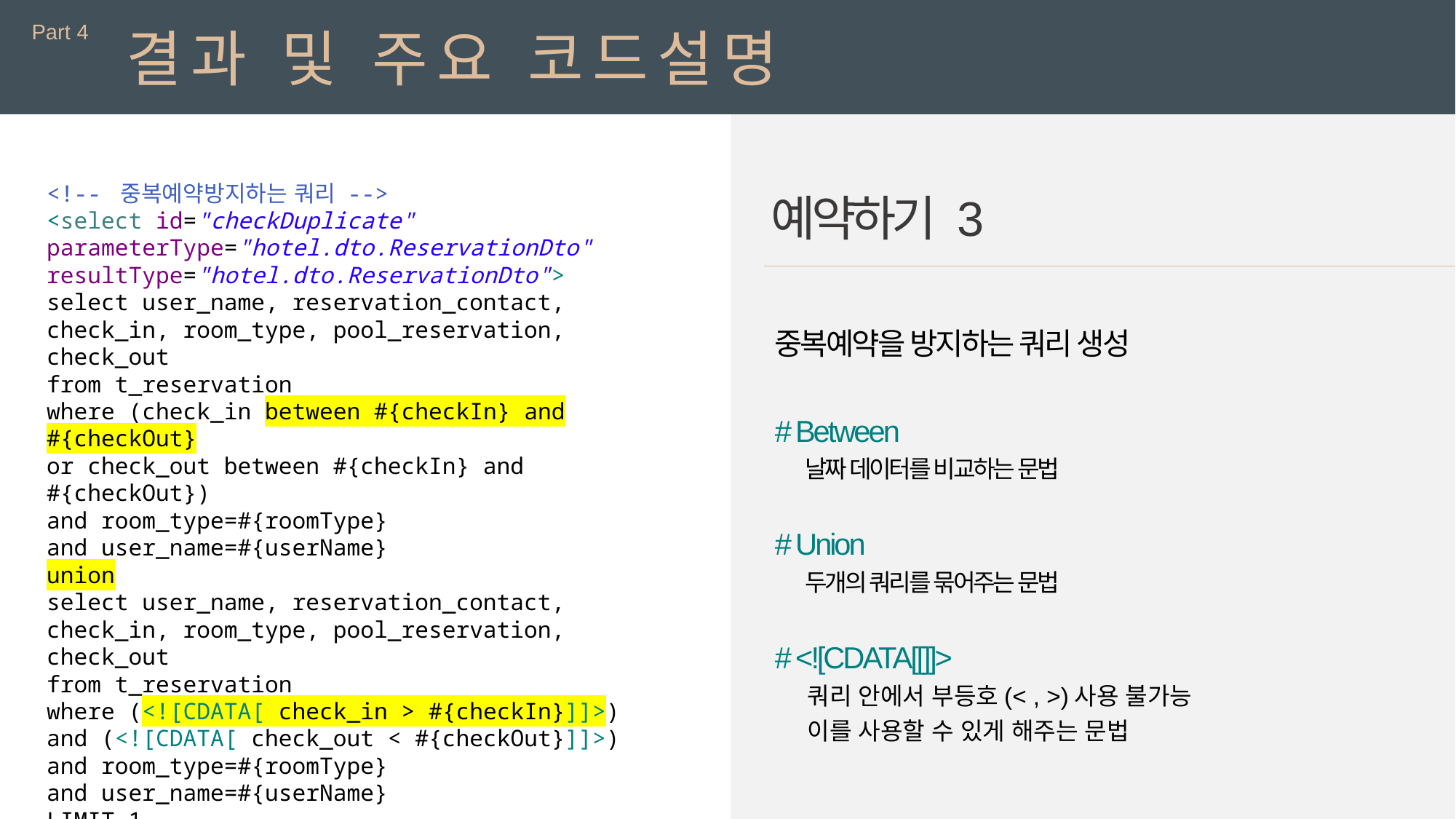

Part 4
결과 및 주요 코드설명

<!-- 중복예약방지하는 쿼리 -->
<select id="checkDuplicate" parameterType="hotel.dto.ReservationDto" resultType="hotel.dto.ReservationDto">
select user_name, reservation_contact, check_in, room_type, pool_reservation, check_out
from t_reservation
where (check_in between #{checkIn} and #{checkOut}
or check_out between #{checkIn} and #{checkOut})
and room_type=#{roomType}
and user_name=#{userName}
union
select user_name, reservation_contact, check_in, room_type, pool_reservation, check_out
from t_reservation
where (<![CDATA[ check_in > #{checkIn}]]>)
and (<![CDATA[ check_out < #{checkOut}]]>)
and room_type=#{roomType}
and user_name=#{userName}
LIMIT 1
</select>

예약하기 3
중복예약을 방지하는 쿼리 생성

# Between
     날짜 데이터를 비교하는 문법

# Union
     두개의 쿼리를 묶어주는 문법

# <![CDATA[[]]>
    쿼리 안에서 부등호(< , >)사용 불가능
    이를 사용할 수 있게 해주는 문법